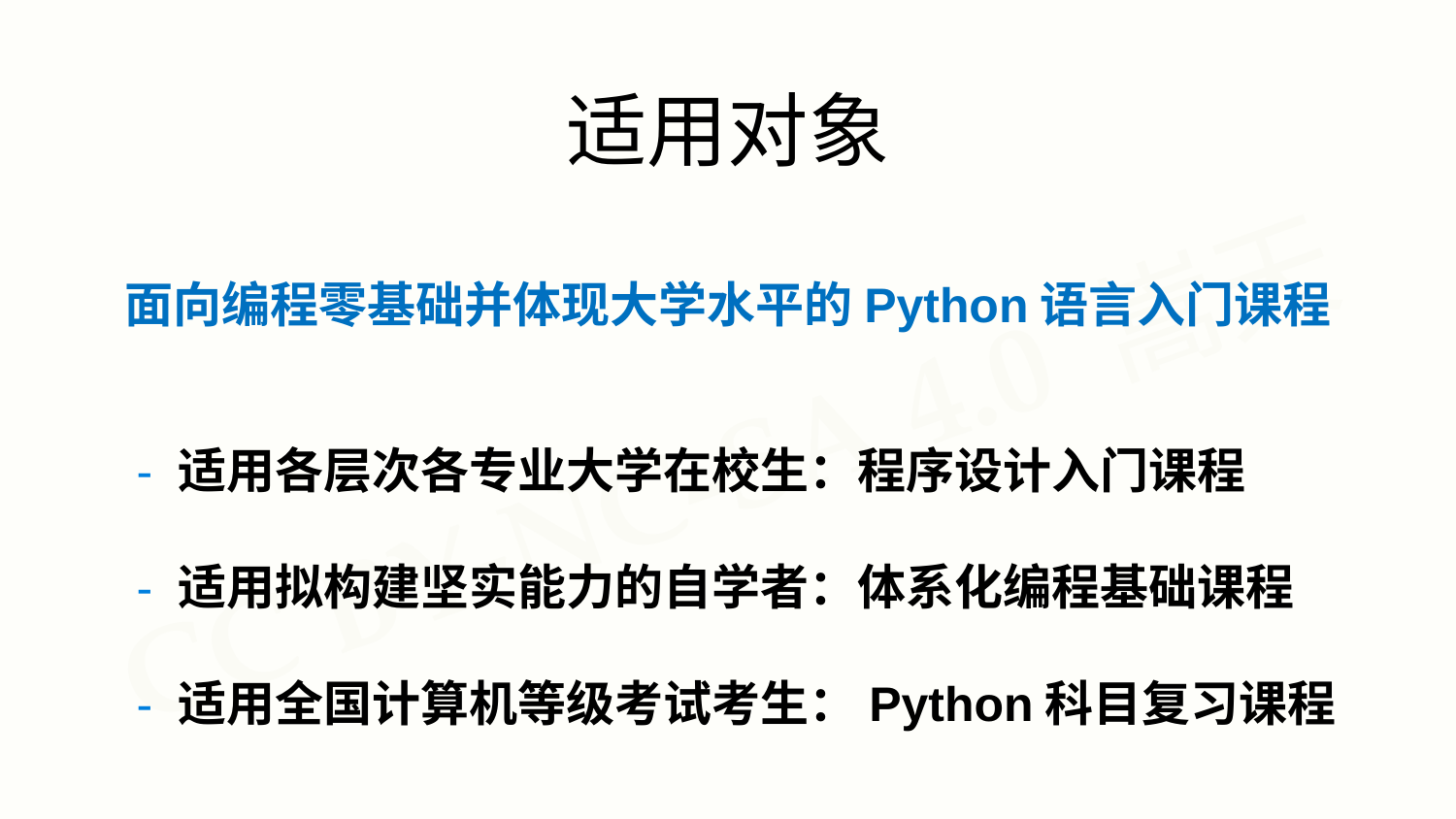

适用对象
面向编程零基础并体现大学水平的Python语言入门课程
         - 适用各层次各专业大学在校生：程序设计入门课程
         - 适用拟构建坚实能力的自学者：体系化编程基础课程
         - 适用全国计算机等级考试考生：Python科目复习课程